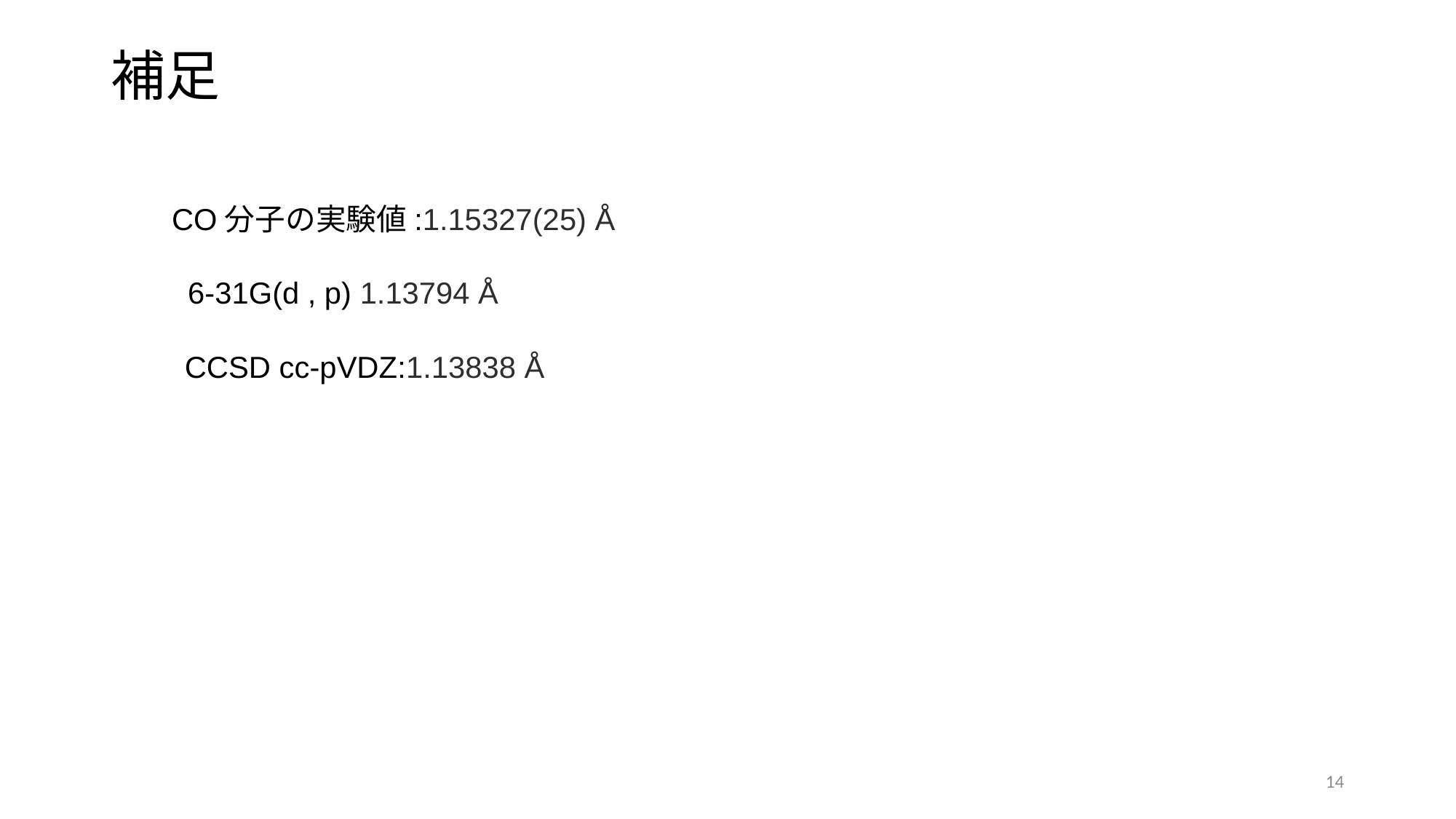

補足
CO分子の実験値:1.15327(25) Å
6-31G(d , p) 1.13794 Å
CCSD cc-pVDZ:1.13838 Å
14